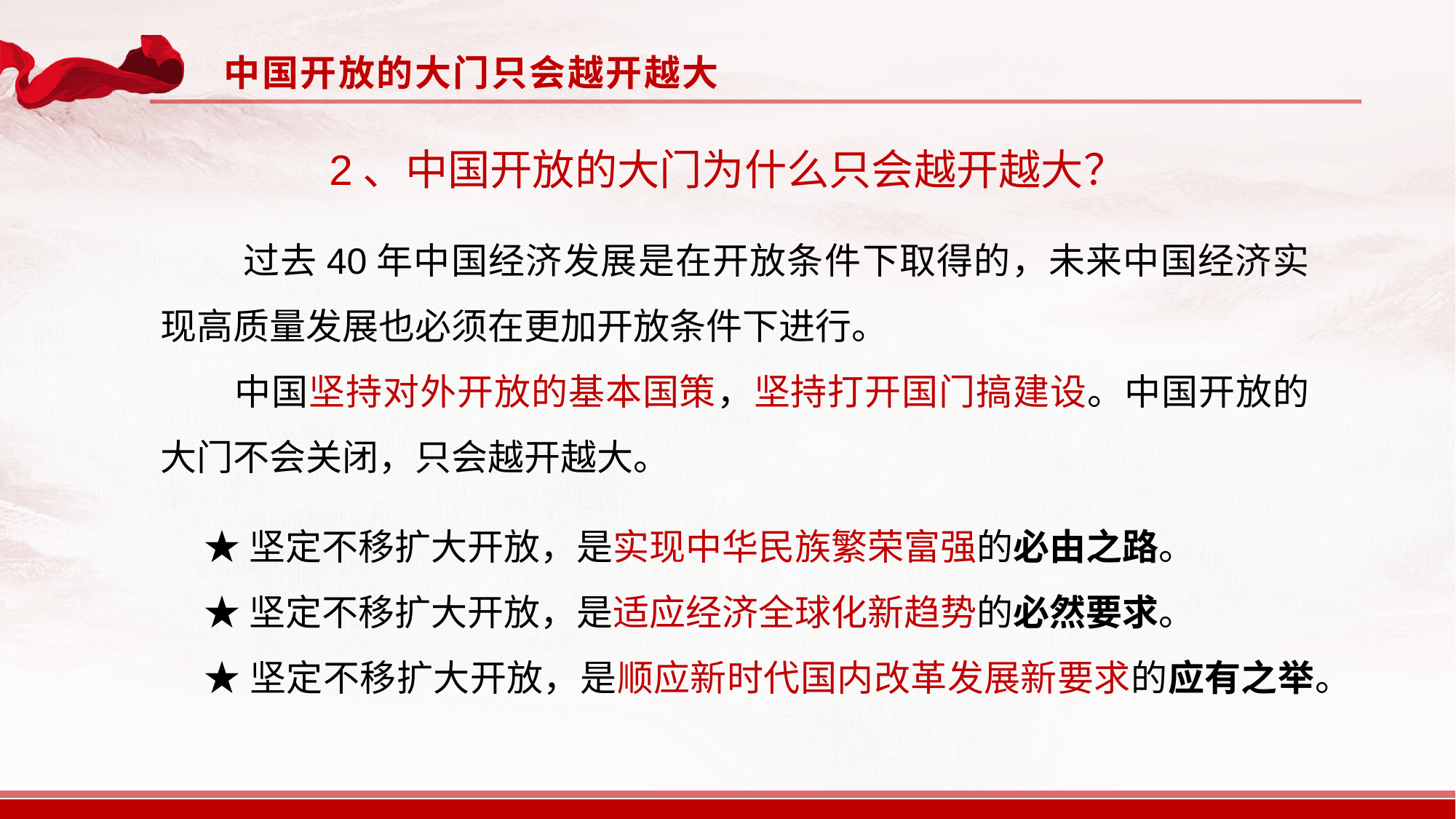

中国开放的大门只会越开越大
2、中国开放的大门为什么只会越开越大？
 过去40年中国经济发展是在开放条件下取得的，未来中国经济实现高质量发展也必须在更加开放条件下进行。
中国坚持对外开放的基本国策，坚持打开国门搞建设。中国开放的大门不会关闭，只会越开越大。
★坚定不移扩大开放，是实现中华民族繁荣富强的必由之路。
★坚定不移扩大开放，是适应经济全球化新趋势的必然要求。
★坚定不移扩大开放，是顺应新时代国内改革发展新要求的应有之举。